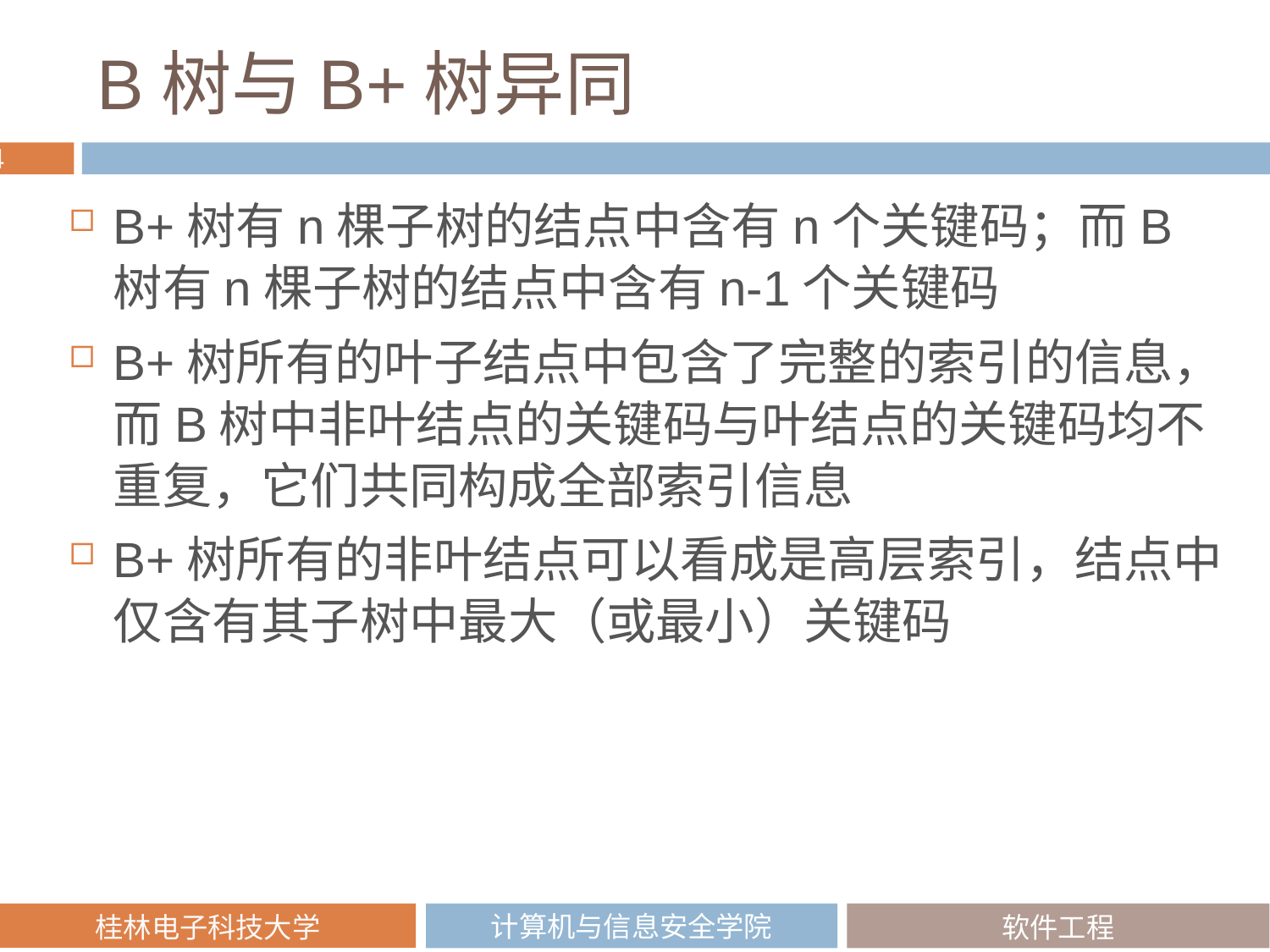

# B树与B+树异同
B+树有n棵子树的结点中含有n个关键码；而B树有n棵子树的结点中含有n-1个关键码
B+树所有的叶子结点中包含了完整的索引的信息，而B树中非叶结点的关键码与叶结点的关键码均不重复，它们共同构成全部索引信息
B+树所有的非叶结点可以看成是高层索引，结点中仅含有其子树中最大（或最小）关键码